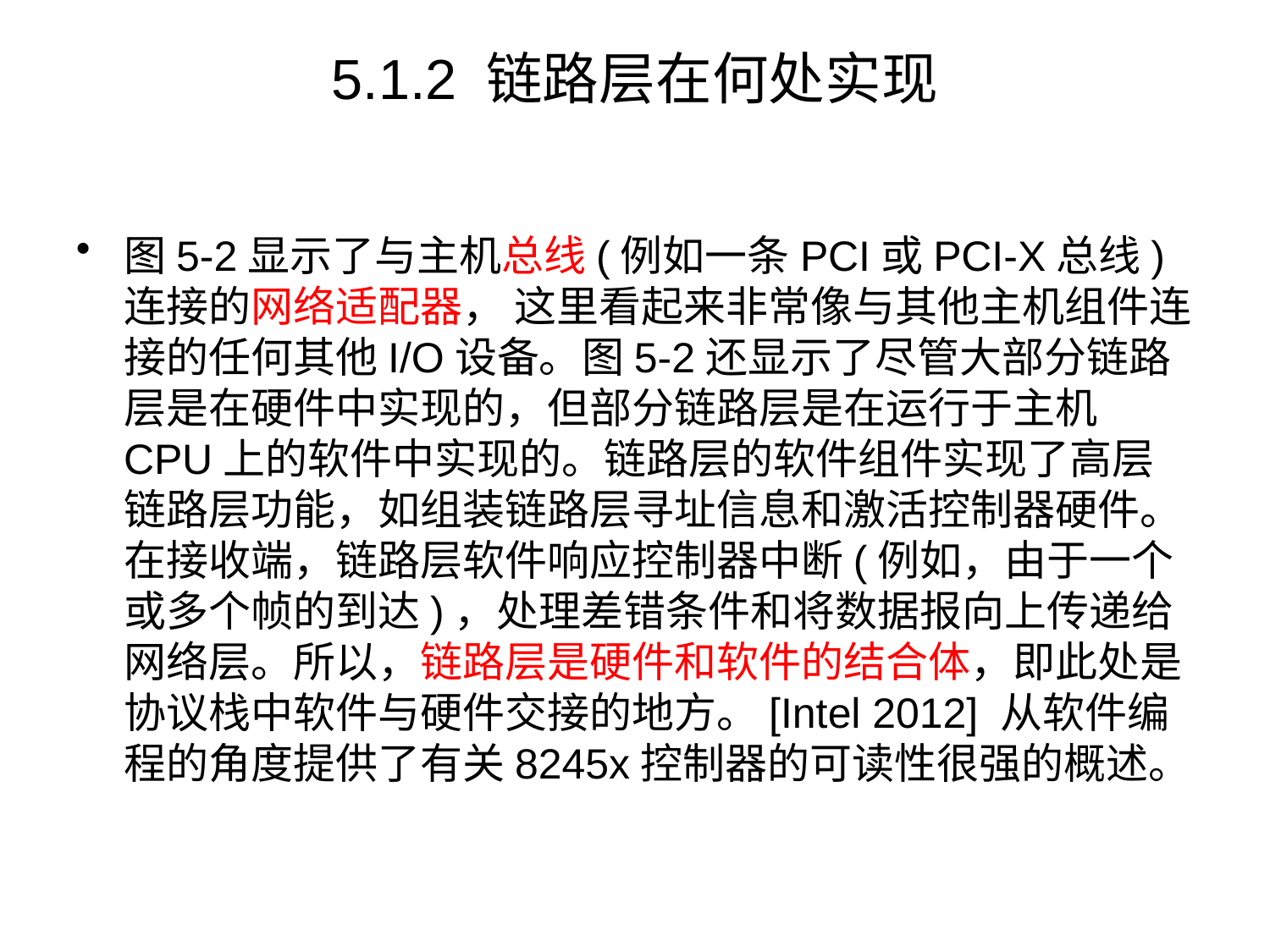

# 5.1.2 链路层在何处实现
图5-2显示了与主机总线(例如一条PCI或PCI-X总线) 连接的网络适配器， 这里看起来非常像与其他主机组件连接的任何其他I/O设备。图5-2还显示了尽管大部分链路层是在硬件中实现的，但部分链路层是在运行于主机CPU上的软件中实现的。链路层的软件组件实现了高层链路层功能，如组装链路层寻址信息和激活控制器硬件。在接收端，链路层软件响应控制器中断(例如，由于一个或多个帧的到达)，处理差错条件和将数据报向上传递给网络层。所以，链路层是硬件和软件的结合体，即此处是协议栈中软件与硬件交接的地方。[Intel 2012] 从软件编程的角度提供了有关8245x控制器的可读性很强的概述。